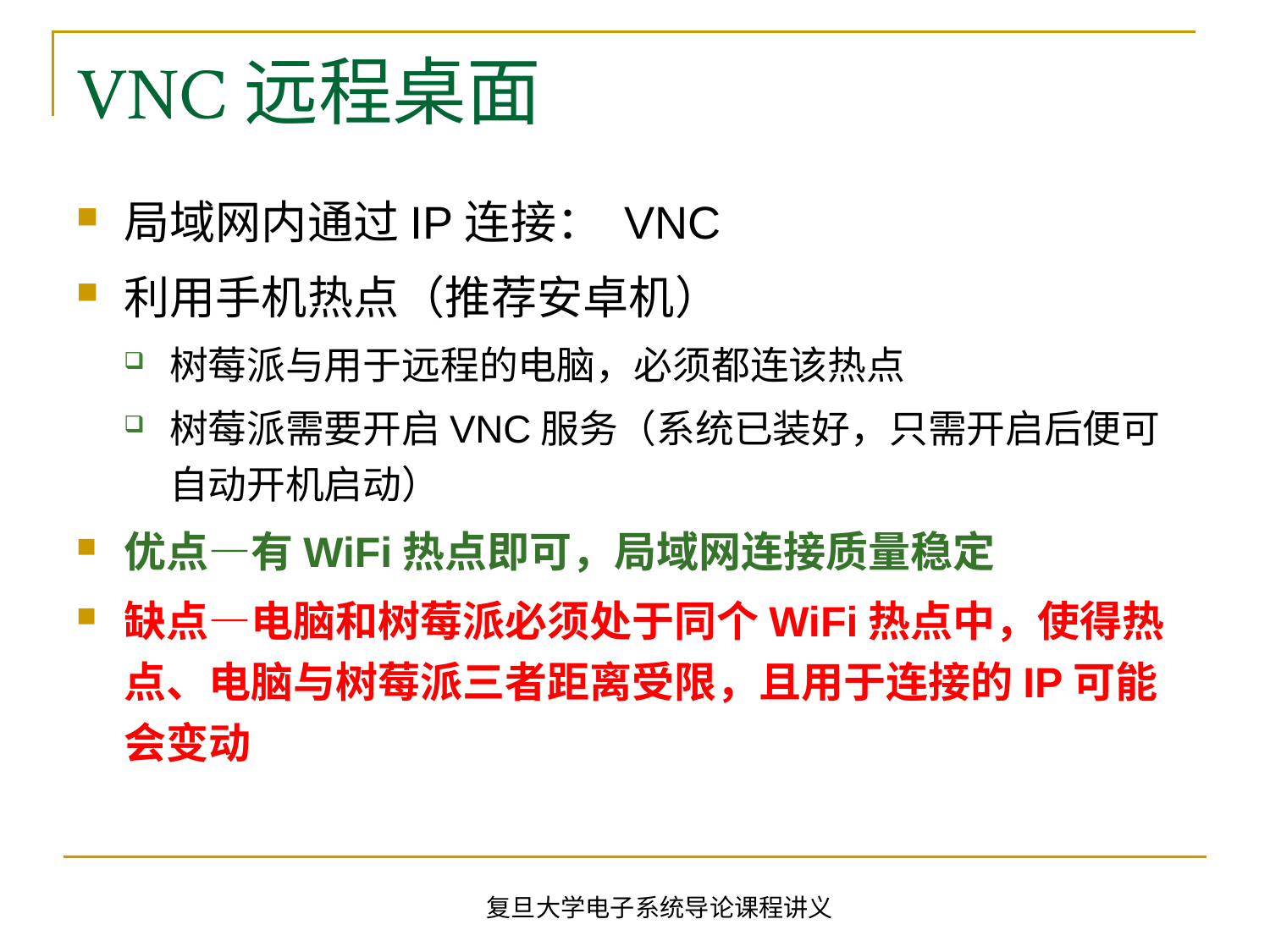

# VNC远程桌面
局域网内通过IP连接： VNC
利用手机热点（推荐安卓机）
树莓派与用于远程的电脑，必须都连该热点
树莓派需要开启VNC服务（系统已装好，只需开启后便可自动开机启动）
优点—有WiFi热点即可，局域网连接质量稳定
缺点—电脑和树莓派必须处于同个WiFi热点中，使得热点、电脑与树莓派三者距离受限，且用于连接的IP可能会变动